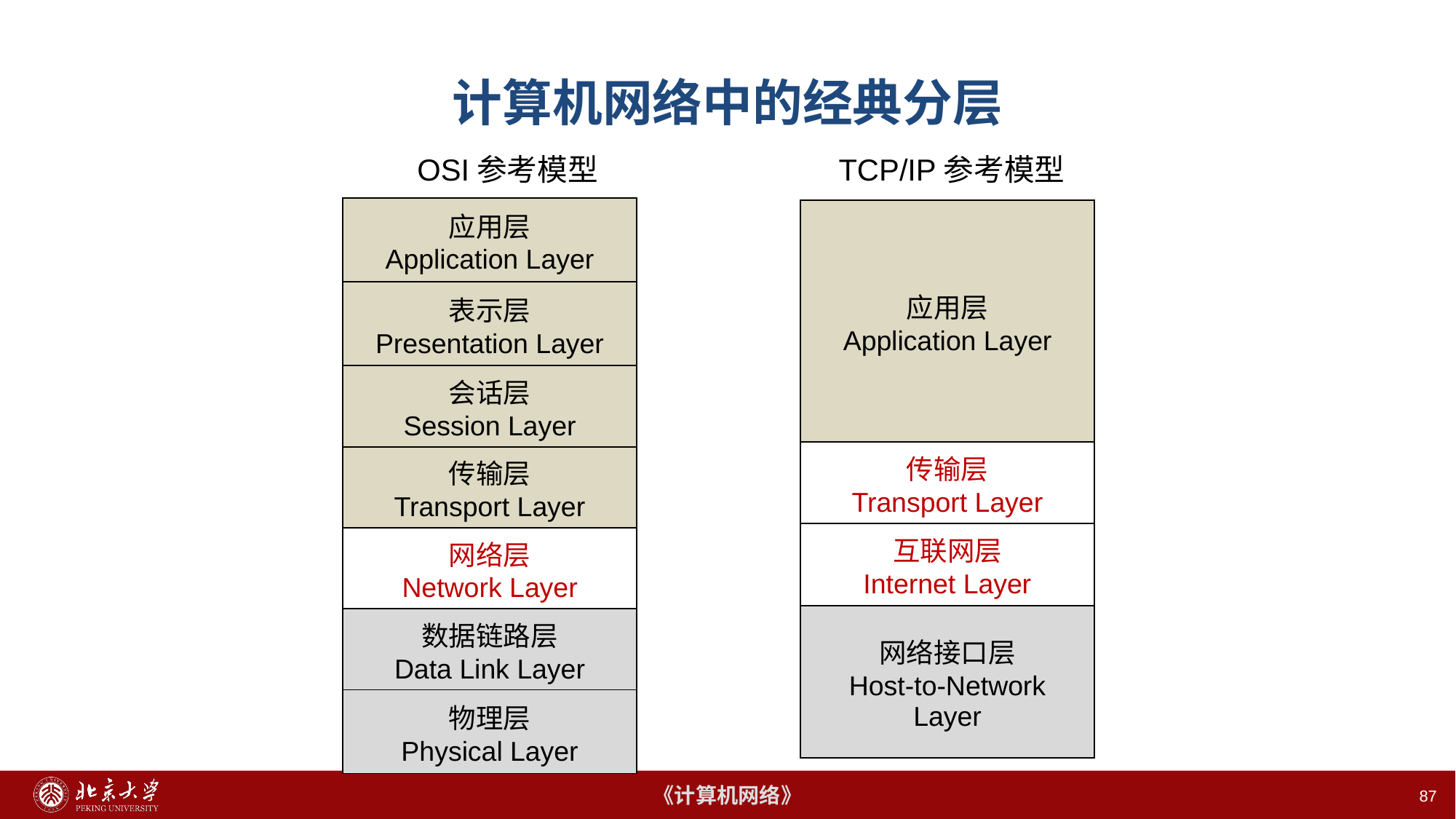

# 计算机网络中的经典分层
OSI参考模型
TCP/IP参考模型
| 应用层 Application Layer |
| --- |
| 表示层 Presentation Layer |
| 会话层 Session Layer |
| 传输层 Transport Layer |
| 网络层 Network Layer |
| 数据链路层 Data Link Layer |
| 物理层 Physical Layer |
| 应用层 Application Layer |
| --- |
| 传输层 Transport Layer |
| 互联网层 Internet Layer |
| 网络接口层 Host-to-Network Layer |
87